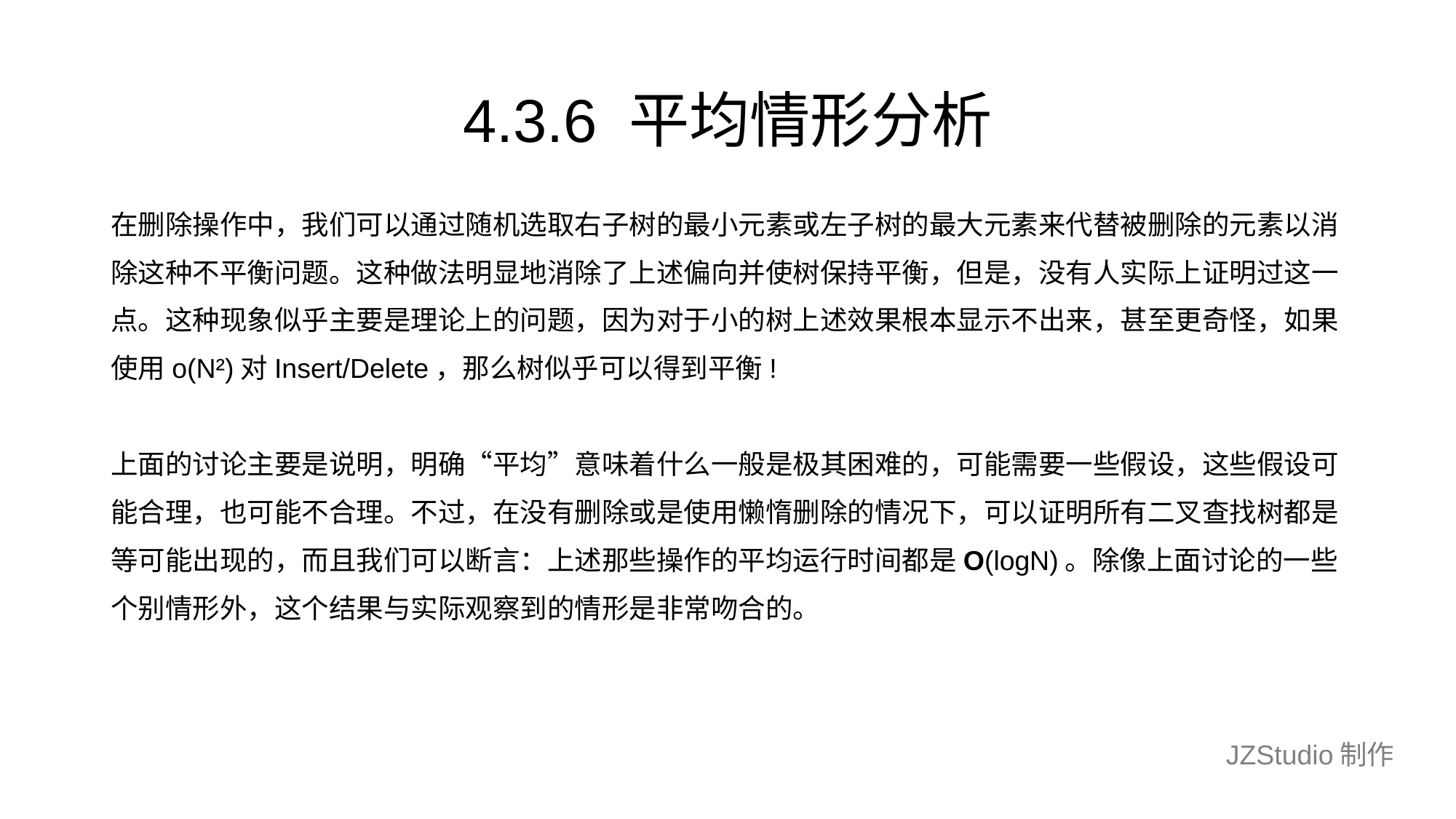

# 4.3.6 平均情形分析
在删除操作中，我们可以通过随机选取右子树的最小元素或左子树的最大元素来代替被删除的元素以消
除这种不平衡问题。这种做法明显地消除了上述偏向并使树保持平衡，但是，没有人实际上证明过这一
点。这种现象似乎主要是理论上的问题，因为对于小的树上述效果根本显示不出来，甚至更奇怪，如果
使用o(N²)对Insert/Delete，那么树似乎可以得到平衡!

上面的讨论主要是说明，明确“平均”意味着什么一般是极其困难的，可能需要一些假设，这些假设可
能合理，也可能不合理。不过，在没有删除或是使用懒惰删除的情况下，可以证明所有二叉查找树都是
等可能出现的，而且我们可以断言：上述那些操作的平均运行时间都是O(logN)。除像上面讨论的一些
个别情形外，这个结果与实际观察到的情形是非常吻合的。